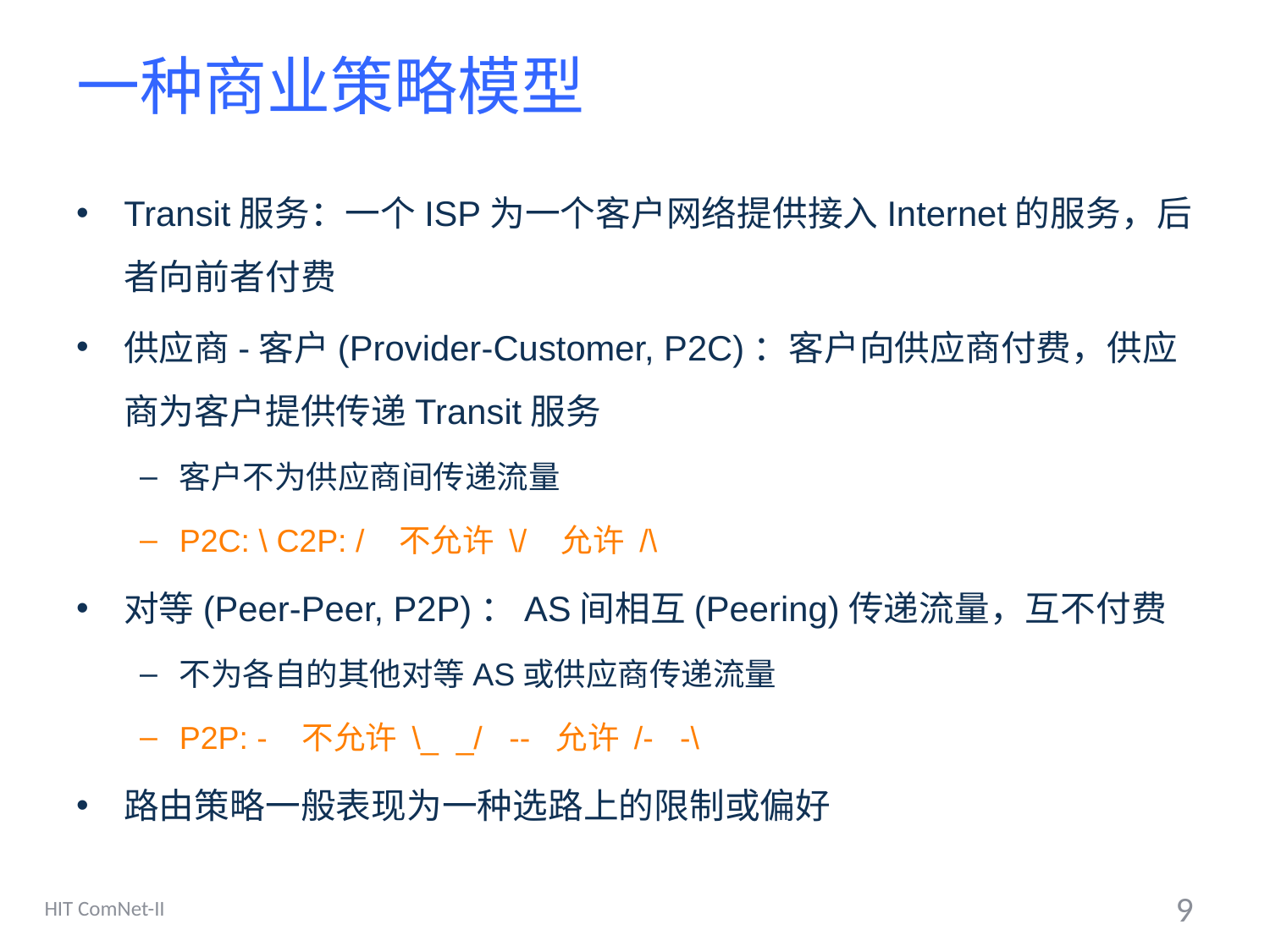

# 一种商业策略模型
Transit服务：一个ISP为一个客户网络提供接入Internet的服务，后者向前者付费
供应商-客户(Provider-Customer, P2C)：客户向供应商付费，供应商为客户提供传递Transit服务
客户不为供应商间传递流量
P2C: \ C2P: /   不允许 \/   允许 /\
对等(Peer-Peer, P2P)：AS间相互(Peering)传递流量，互不付费
不为各自的其他对等AS或供应商传递流量
P2P: -   不允许 \_  _/   --  允许 /-   -\
路由策略一般表现为一种选路上的限制或偏好
HIT ComNet-II
9